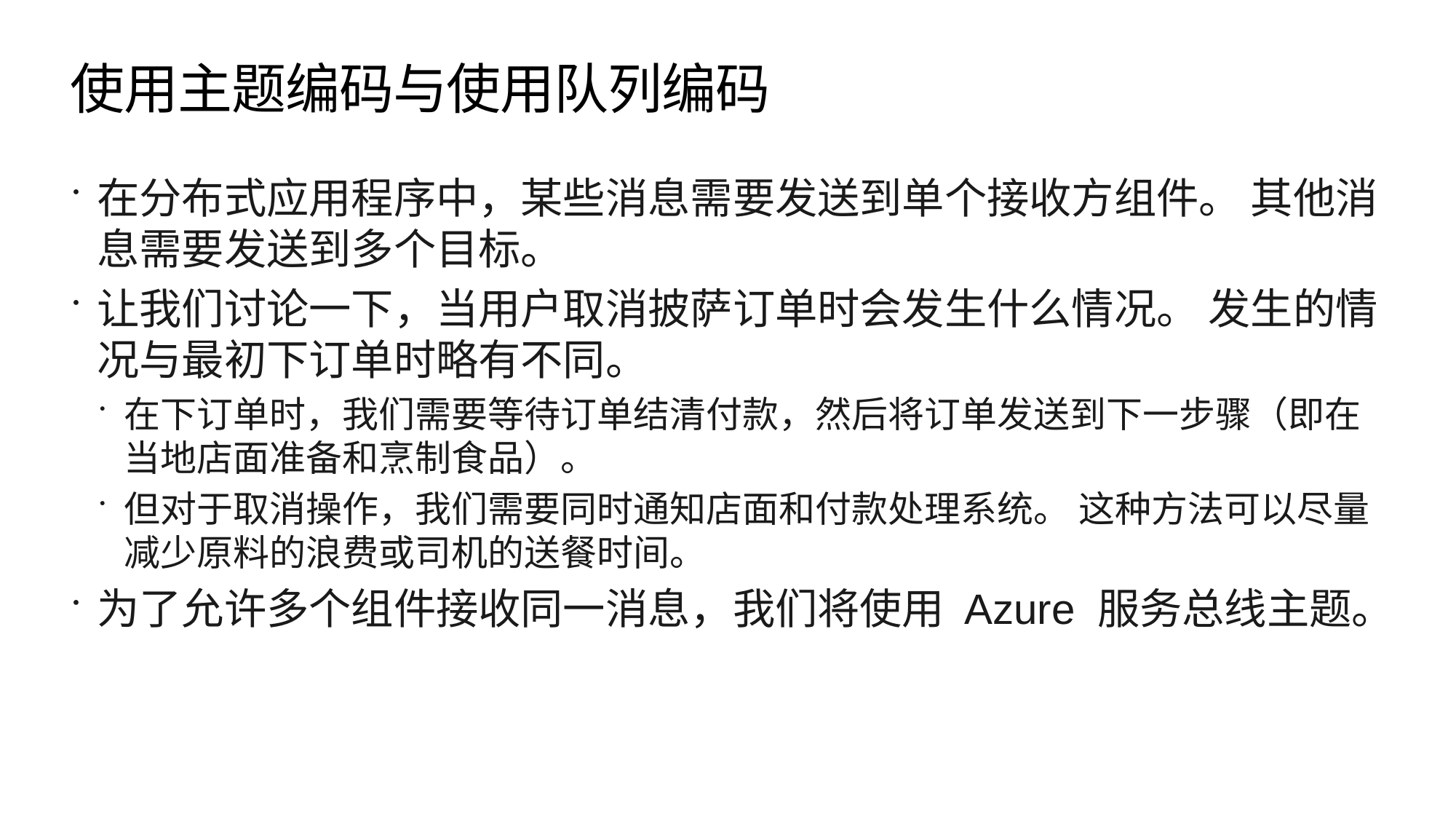

# 使用主题编码与使用队列编码
在分布式应用程序中，某些消息需要发送到单个接收方组件。 其他消息需要发送到多个目标。
让我们讨论一下，当用户取消披萨订单时会发生什么情况。 发生的情况与最初下订单时略有不同。
在下订单时，我们需要等待订单结清付款，然后将订单发送到下一步骤（即在当地店面准备和烹制食品）。
但对于取消操作，我们需要同时通知店面和付款处理系统。 这种方法可以尽量减少原料的浪费或司机的送餐时间。
为了允许多个组件接收同一消息，我们将使用 Azure 服务总线主题。